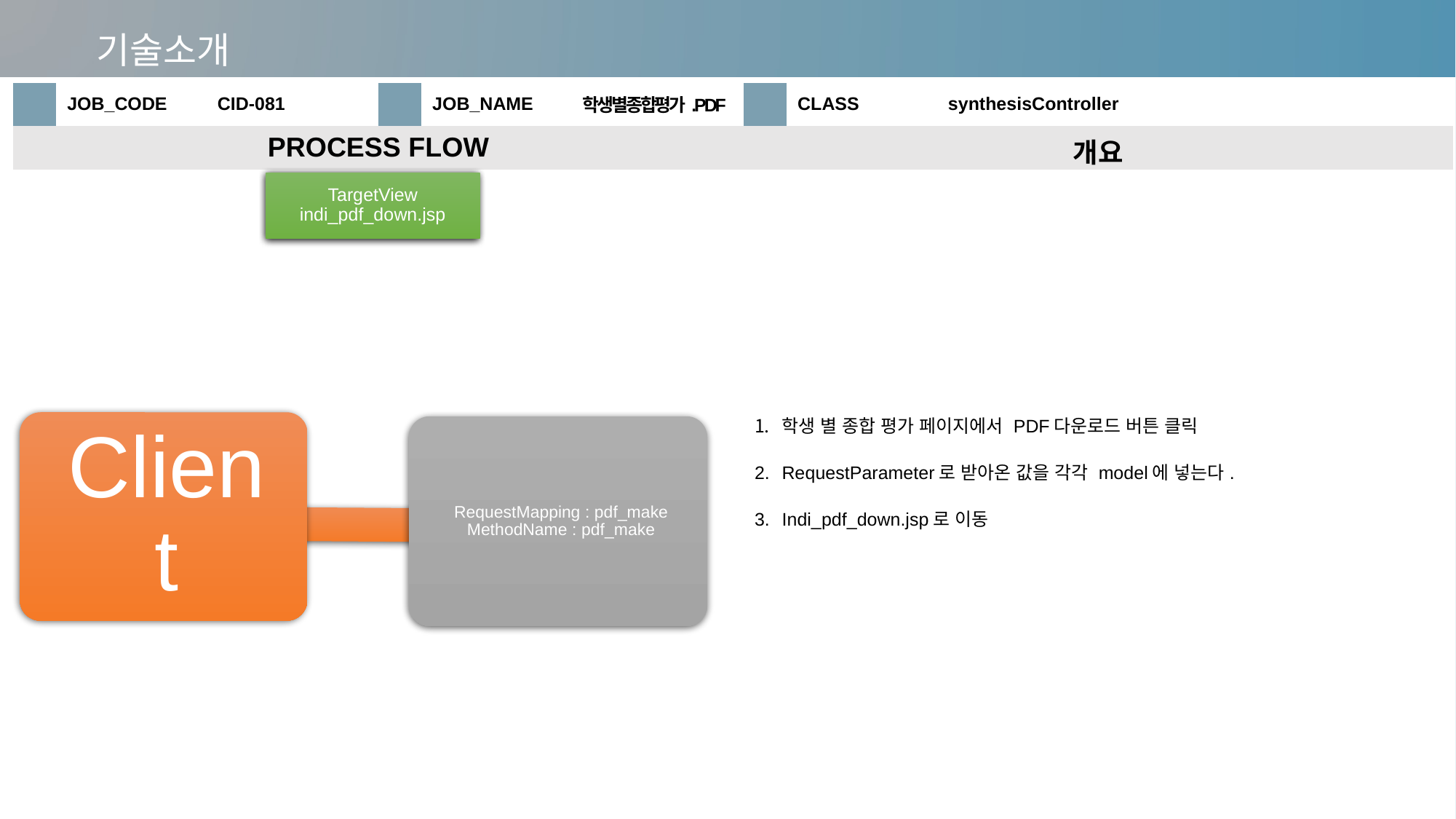

기술소개

|  | JOB\_CODE | CID-081 |  | JOB\_NAME | 학생별종합평가.PDF |  | CLASS | synthesisController |
| --- | --- | --- | --- | --- | --- | --- | --- | --- |
| PROCESS FLOW |  |  |  |  |  | 개요 |  |  |
|  |  |  |  |  |  | 학생 별 종합 평가 페이지에서 PDF다운로드 버튼 클릭 RequestParameter로 받아온 값을 각각 model에 넣는다. Indi\_pdf\_down.jsp로 이동 |  |  |

TargetView
indi_pdf_down.jsp
Client
RequestMapping : pdf_make
MethodName : pdf_make